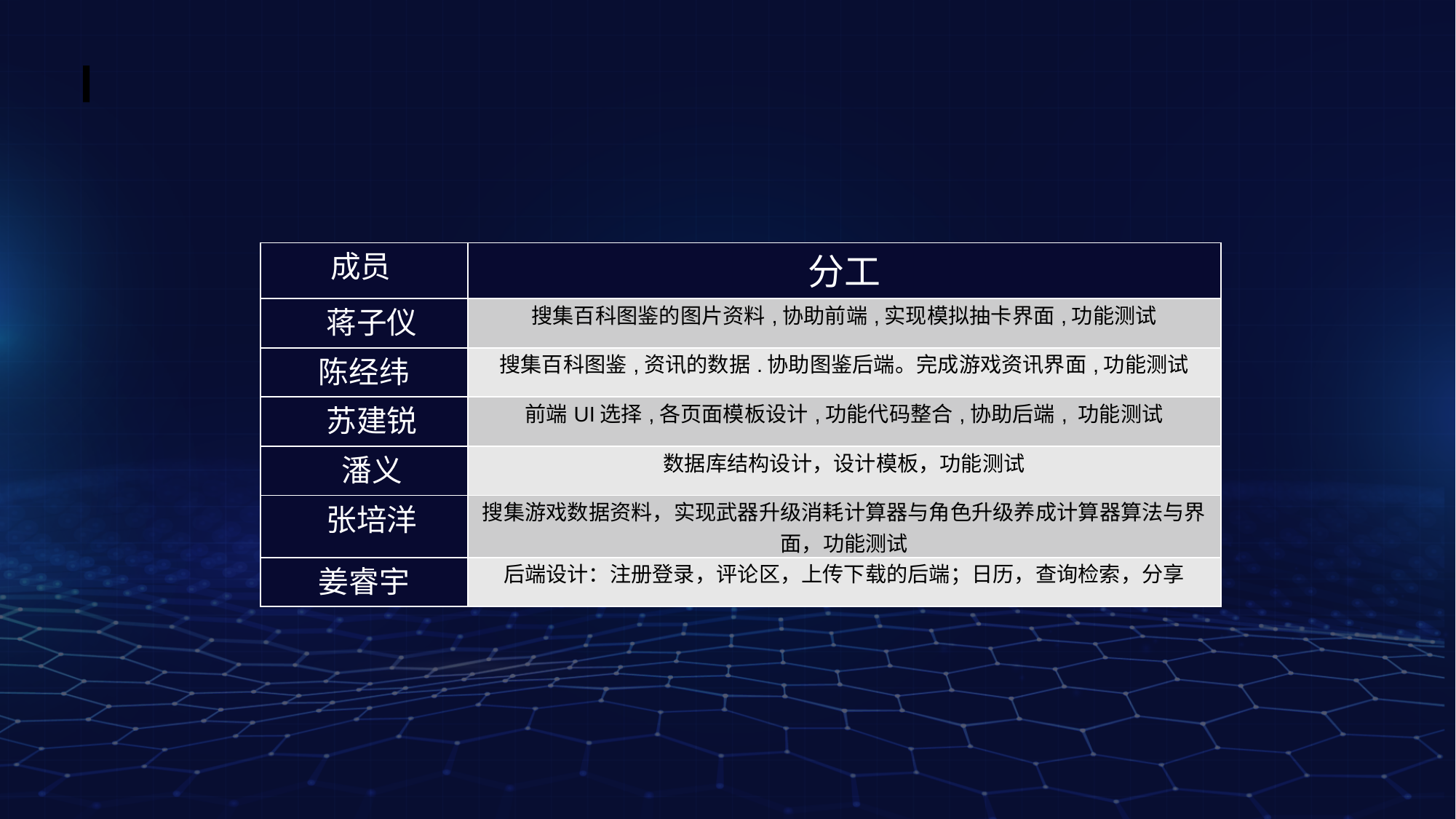

| 成员 | 分工 |
| --- | --- |
| 蒋子仪 | 搜集百科图鉴的图片资料,协助前端,实现模拟抽卡界面,功能测试 |
| 陈经纬 | 搜集百科图鉴,资讯的数据.协助图鉴后端。完成游戏资讯界面,功能测试 |
| 苏建锐 | 前端UI选择,各页面模板设计,功能代码整合,协助后端, 功能测试 |
| 潘义 | 数据库结构设计，设计模板，功能测试 |
| 张培洋 | 搜集游戏数据资料，实现武器升级消耗计算器与角色升级养成计算器算法与界面，功能测试 |
| 姜睿宇 | 后端设计：注册登录，评论区，上传下载的后端；日历，查询检索，分享 |